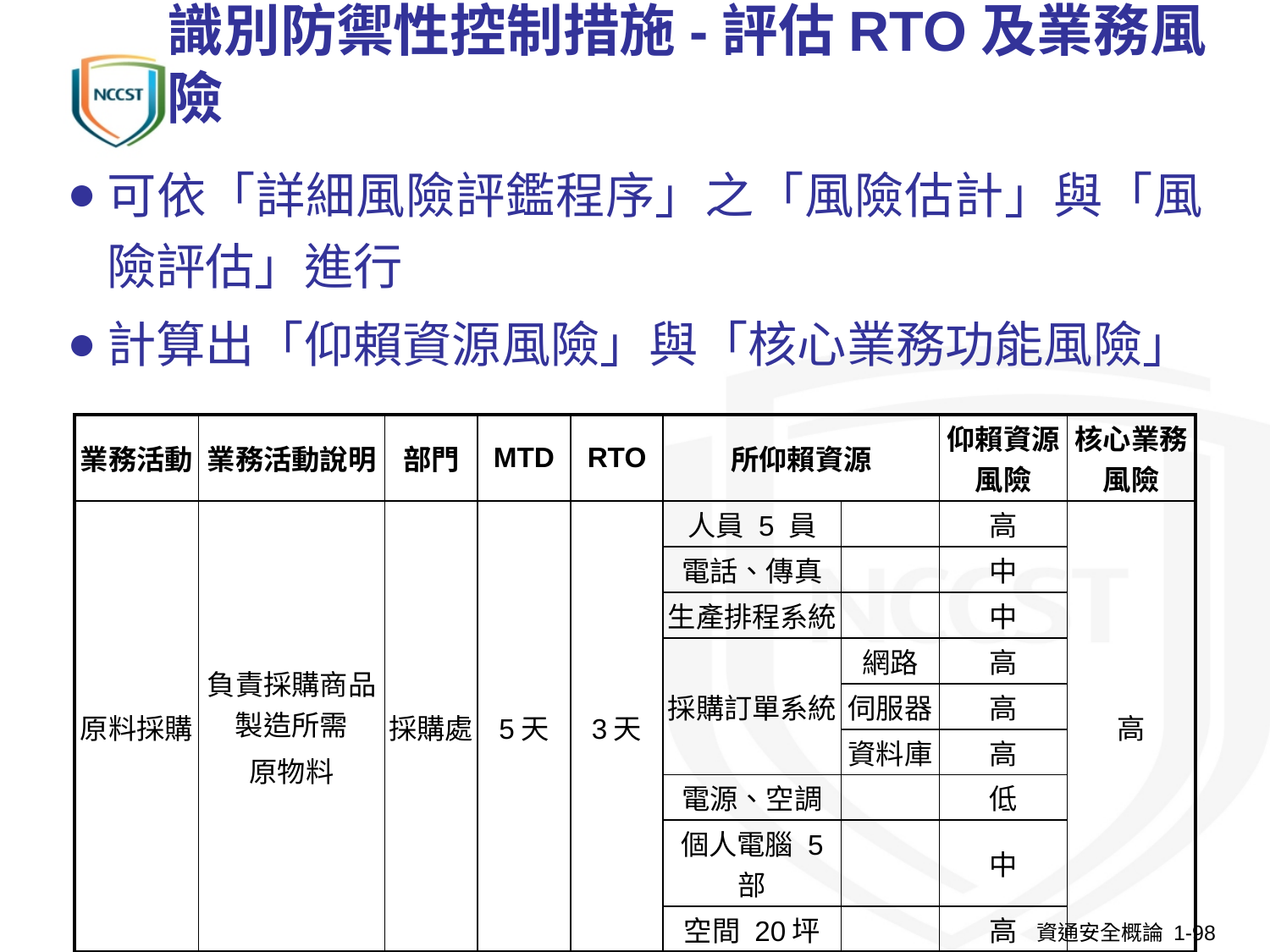

# 識別防禦性控制措施-評估RTO及業務風險
可依「詳細風險評鑑程序」之「風險估計」與「風險評估」進行
計算出「仰賴資源風險」與「核心業務功能風險」

| 業務活動 | 業務活動說明 | 部門 | MTD | RTO | 所仰賴資源 |  | 仰賴資源風險 | 核心業務風險 |
| --- | --- | --- | --- | --- | --- | --- | --- | --- |
| 原料採購 | 負責採購商品製造所需 原物料 | 採購處 | 5天 | 3天 | 人員 5 員 |  | 高 | 高 |
|  |  |  |  |  | 電話、傳真 |  | 中 |  |
|  |  |  |  |  | 生產排程系統 |  | 中 |  |
|  |  |  |  |  | 採購訂單系統 | 網路 | 高 |  |
|  |  |  |  |  |  | 伺服器 | 高 |  |
|  |  |  |  |  |  | 資料庫 | 高 |  |
|  |  |  |  |  | 電源、空調 |  | 低 |  |
|  |  |  |  |  | 個人電腦 5 部 |  | 中 |  |
|  |  |  |  |  | 空間 20坪 |  | 高 |  |